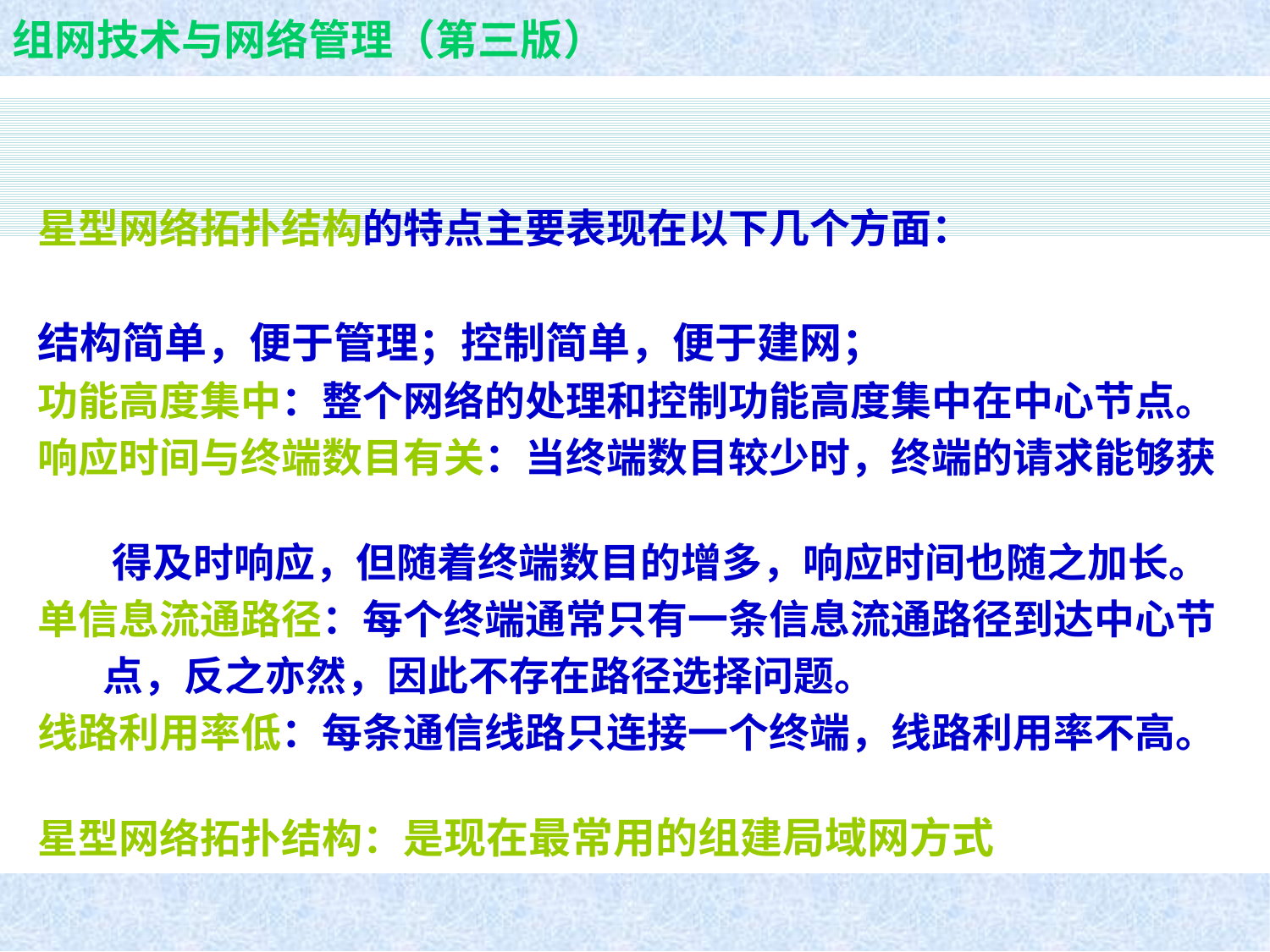

星型网络拓扑结构的特点主要表现在以下几个方面：

结构简单，便于管理；控制简单，便于建网；
功能高度集中：整个网络的处理和控制功能高度集中在中心节点。
响应时间与终端数目有关：当终端数目较少时，终端的请求能够获
       得及时响应，但随着终端数目的增多，响应时间也随之加长。
单信息流通路径：每个终端通常只有一条信息流通路径到达中心节
      点，反之亦然，因此不存在路径选择问题。
线路利用率低：每条通信线路只连接一个终端，线路利用率不高。

星型网络拓扑结构：是现在最常用的组建局域网方式